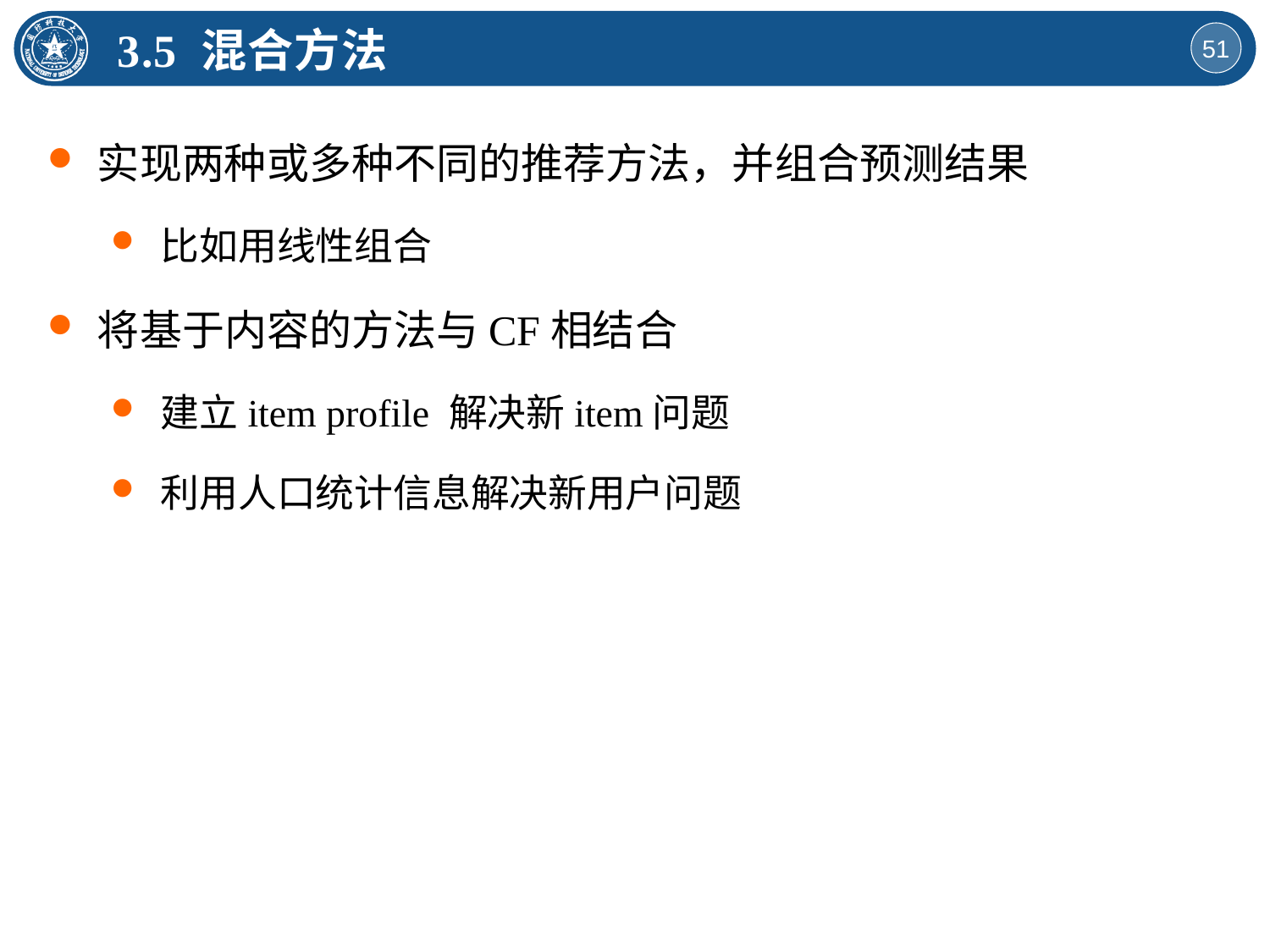

3.5 混合方法
实现两种或多种不同的推荐方法，并组合预测结果
比如用线性组合
将基于内容的方法与CF相结合
建立item profile 解决新item问题
利用人口统计信息解决新用户问题